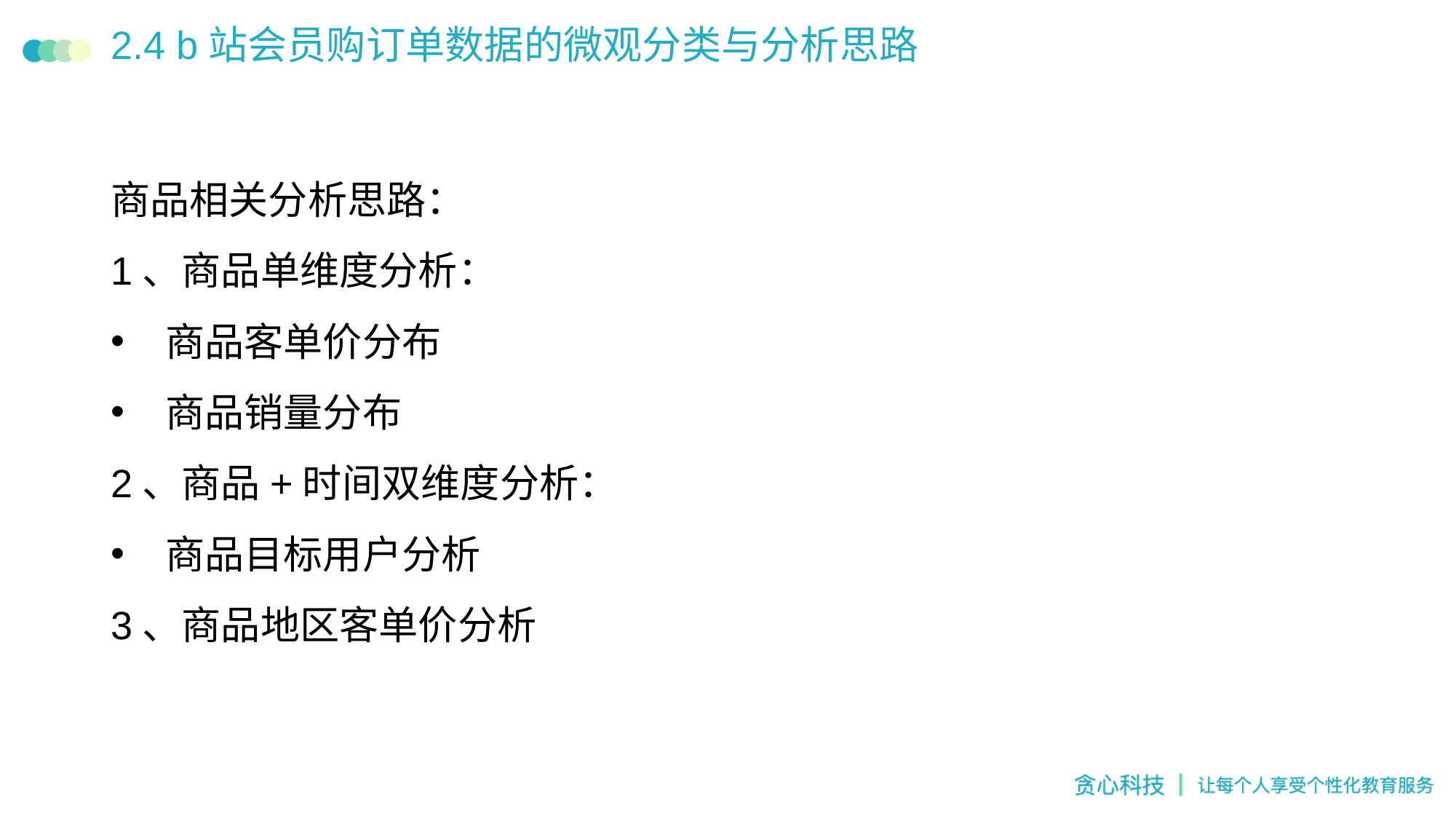

# 2.4 b站会员购订单数据的微观分类与分析思路
商品相关分析思路：
1、商品单维度分析：
商品客单价分布
商品销量分布
2、商品+时间双维度分析：
商品目标用户分析
3、商品地区客单价分析